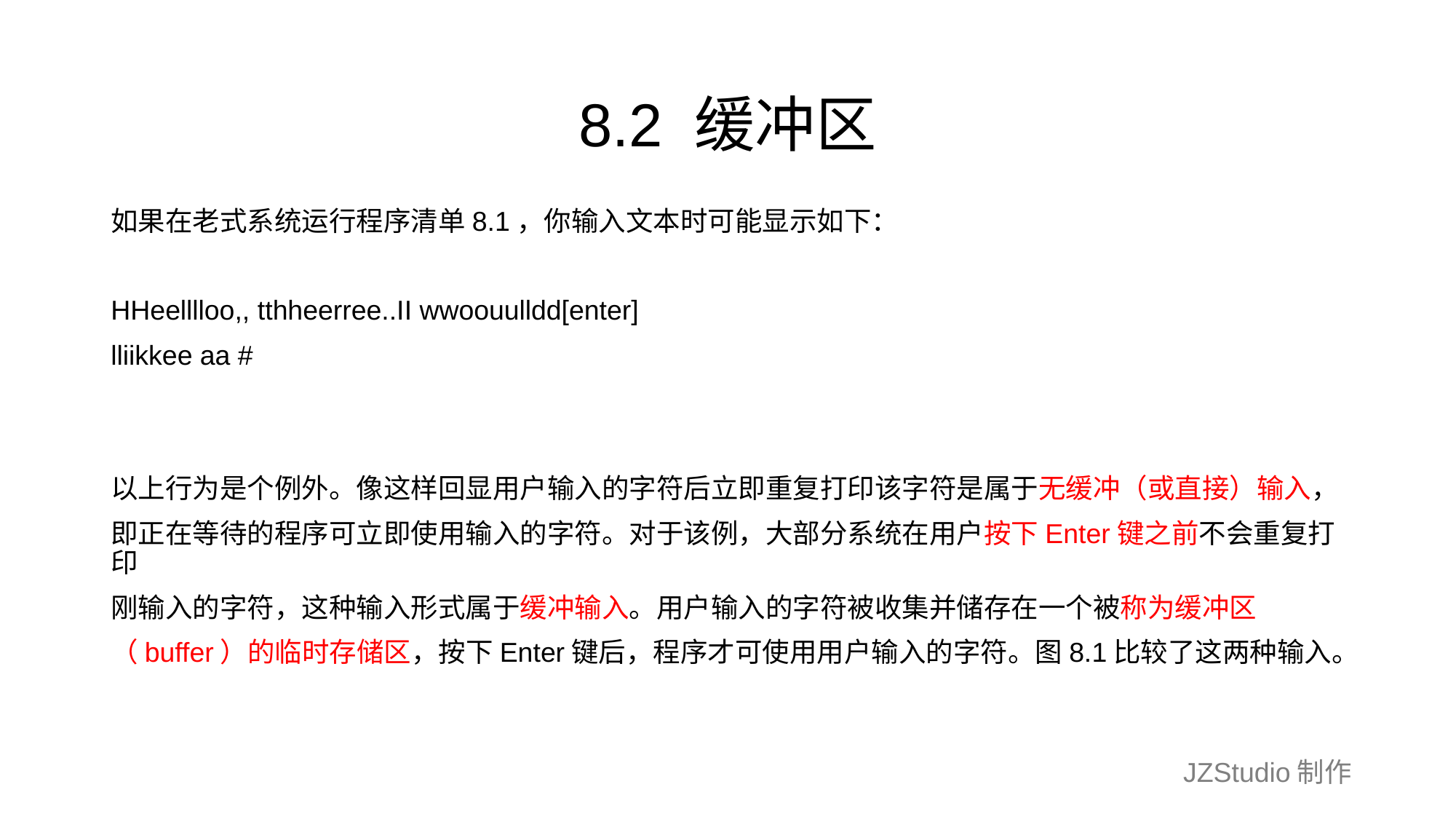

# 8.2 缓冲区
如果在老式系统运行程序清单8.1，你输入文本时可能显示如下：

HHeelllloo,, tthheerree..II wwoouulldd[enter]
lliikkee aa #

以上行为是个例外。像这样回显用户输入的字符后立即重复打印该字符是属于无缓冲（或直接）输入，
即正在等待的程序可立即使用输入的字符。对于该例，大部分系统在用户按下Enter键之前不会重复打印
刚输入的字符，这种输入形式属于缓冲输入。用户输入的字符被收集并储存在一个被称为缓冲区
（buffer）的临时存储区，按下Enter键后，程序才可使用用户输入的字符。图8.1比较了这两种输入。